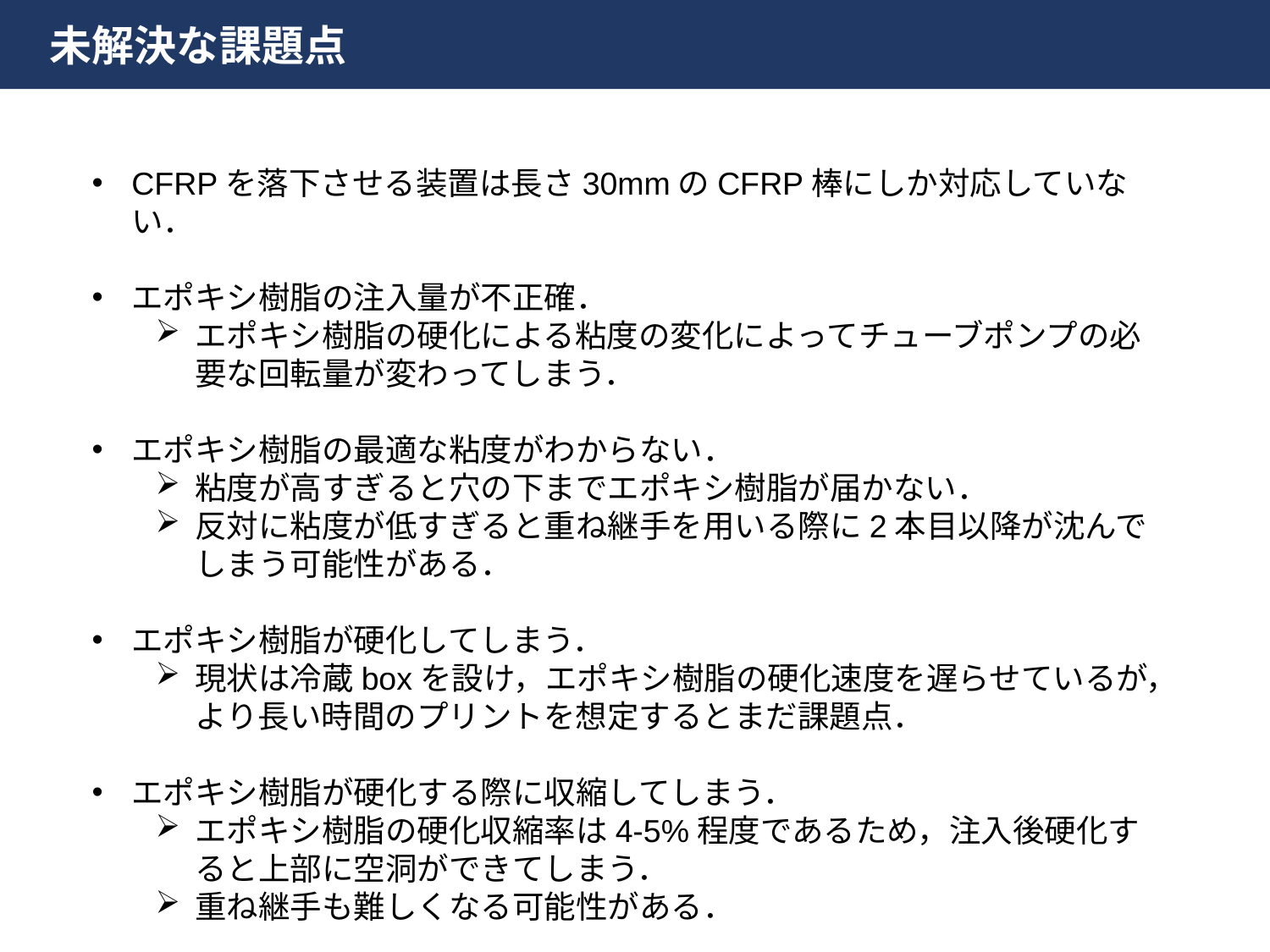

未解決な課題点
CFRPを落下させる装置は長さ30mmのCFRP棒にしか対応していない．

エポキシ樹脂の注入量が不正確．
エポキシ樹脂の硬化による粘度の変化によってチューブポンプの必要な回転量が変わってしまう．

エポキシ樹脂の最適な粘度がわからない．
粘度が高すぎると穴の下までエポキシ樹脂が届かない．
反対に粘度が低すぎると重ね継手を用いる際に2本目以降が沈んでしまう可能性がある．

エポキシ樹脂が硬化してしまう．
現状は冷蔵boxを設け，エポキシ樹脂の硬化速度を遅らせているが，より長い時間のプリントを想定するとまだ課題点．

エポキシ樹脂が硬化する際に収縮してしまう．
エポキシ樹脂の硬化収縮率は4-5%程度であるため，注入後硬化すると上部に空洞ができてしまう．
重ね継手も難しくなる可能性がある．